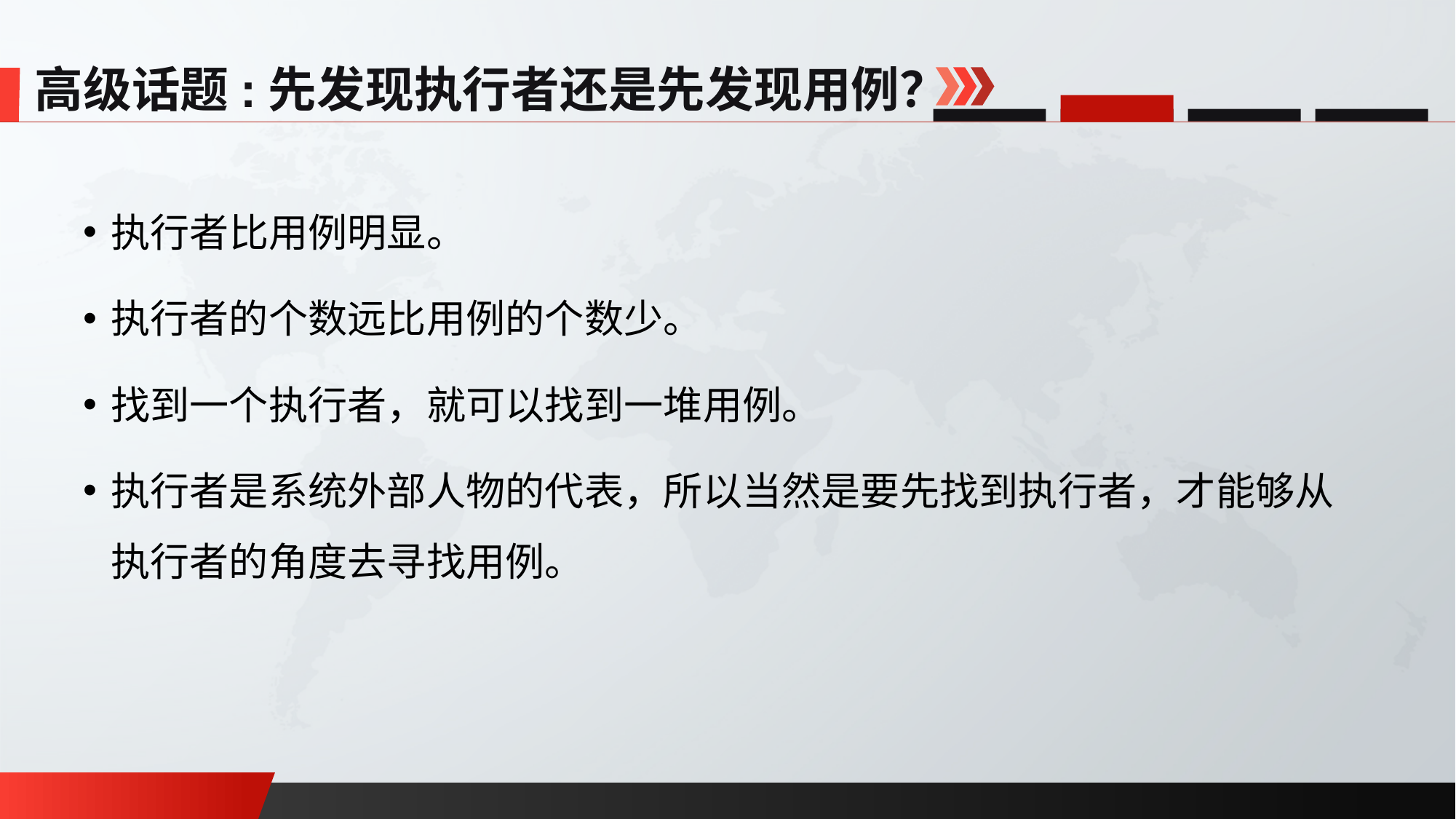

高级话题:先发现执行者还是先发现用例？

执行者比用例明显。
执行者的个数远比用例的个数少。
找到一个执行者，就可以找到一堆用例。
执行者是系统外部人物的代表，所以当然是要先找到执行者，才能够从执行者的角度去寻找用例。